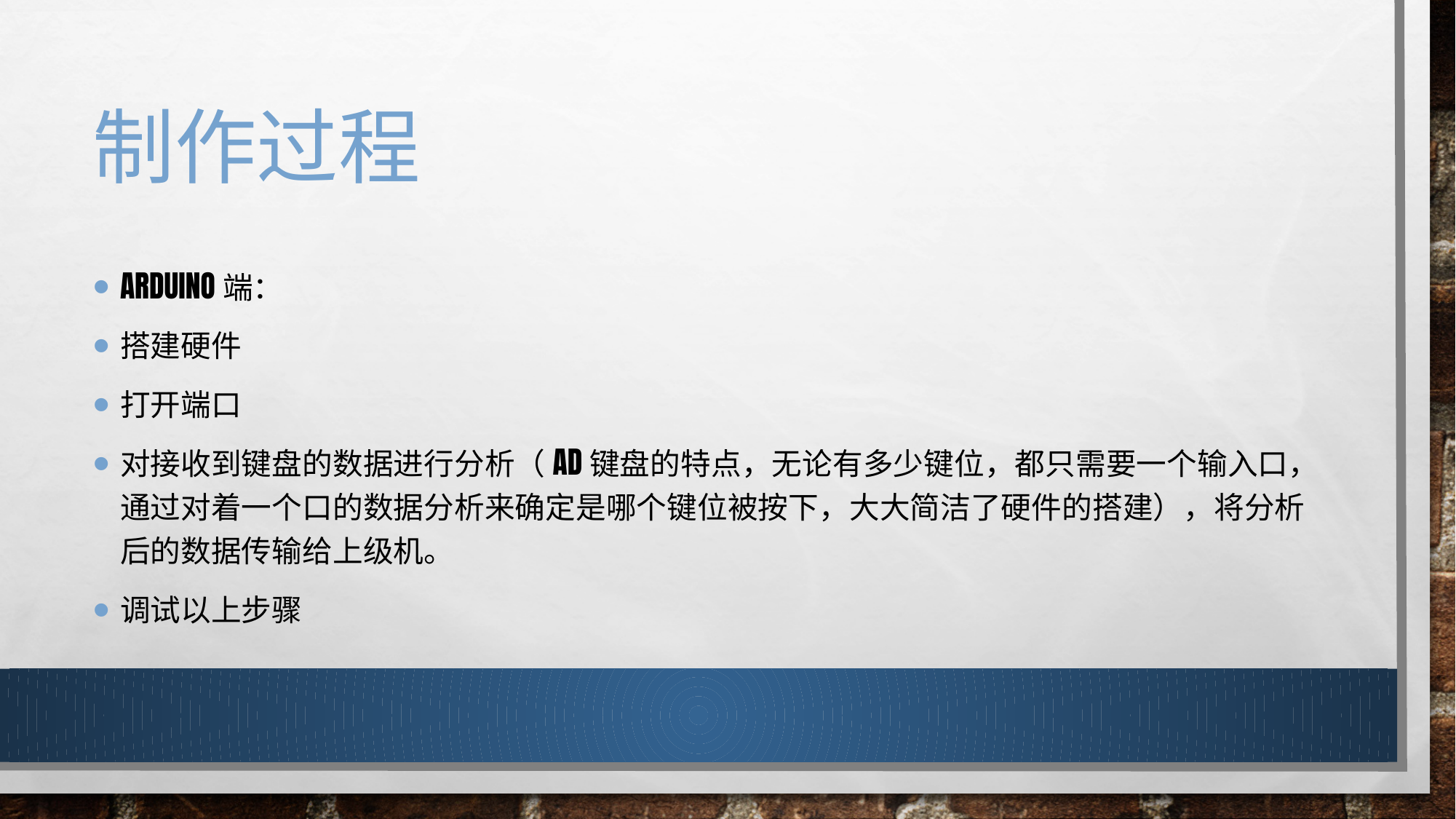

# 制作过程
Arduino端：
搭建硬件
打开端口
对接收到键盘的数据进行分析（AD键盘的特点，无论有多少键位，都只需要一个输入口，通过对着一个口的数据分析来确定是哪个键位被按下，大大简洁了硬件的搭建），将分析后的数据传输给上级机。
调试以上步骤